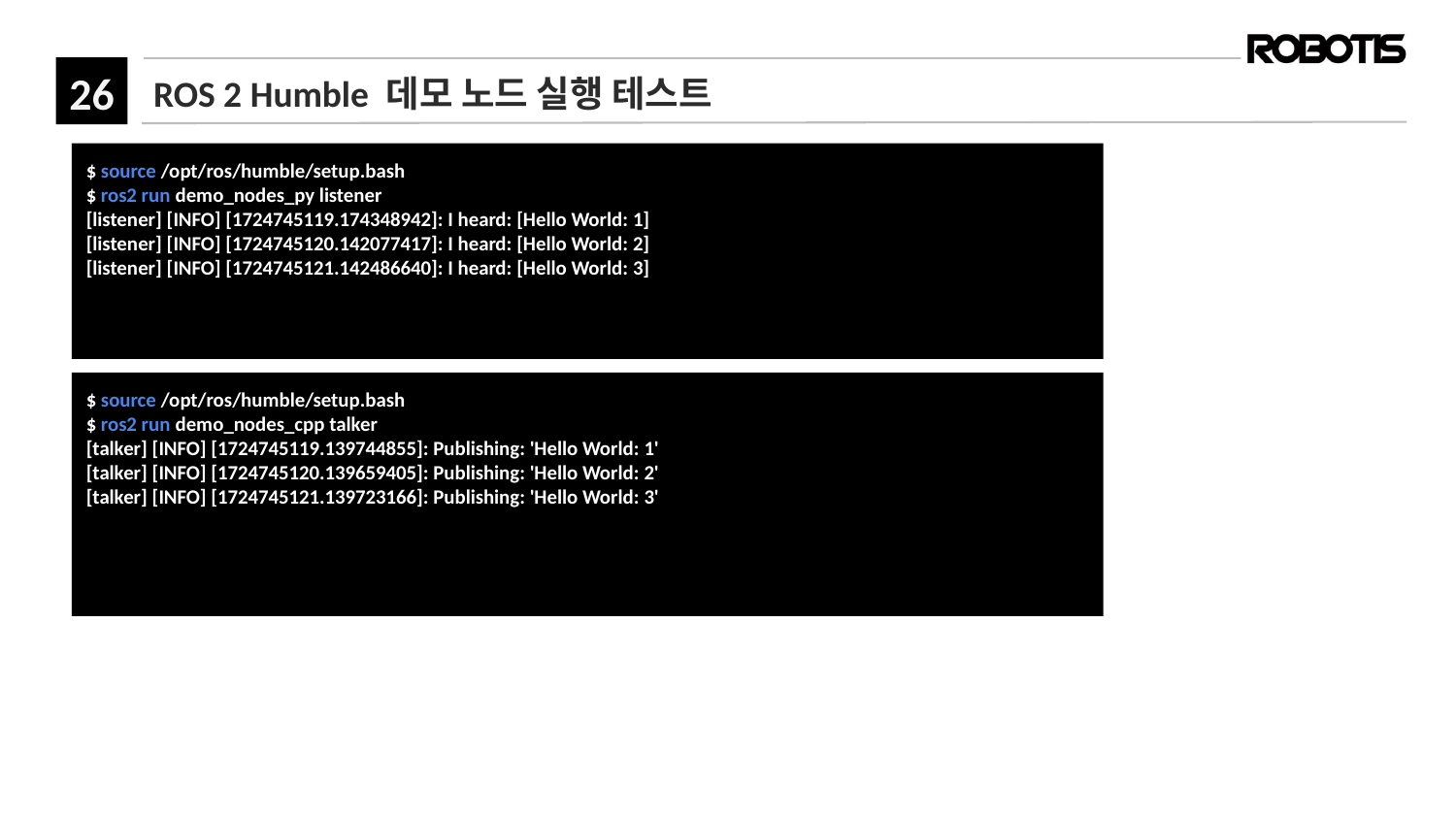

# ROS 2 Humble 데모 노드 실행 테스트

$ source /opt/ros/humble/setup.bash
$ ros2 run demo_nodes_py listener
[listener] [INFO] [1724745119.174348942]: I heard: [Hello World: 1]
[listener] [INFO] [1724745120.142077417]: I heard: [Hello World: 2]
[listener] [INFO] [1724745121.142486640]: I heard: [Hello World: 3]
$ source /opt/ros/humble/setup.bash
$ ros2 run demo_nodes_cpp talker
[talker] [INFO] [1724745119.139744855]: Publishing: 'Hello World: 1'
[talker] [INFO] [1724745120.139659405]: Publishing: 'Hello World: 2'
[talker] [INFO] [1724745121.139723166]: Publishing: 'Hello World: 3'